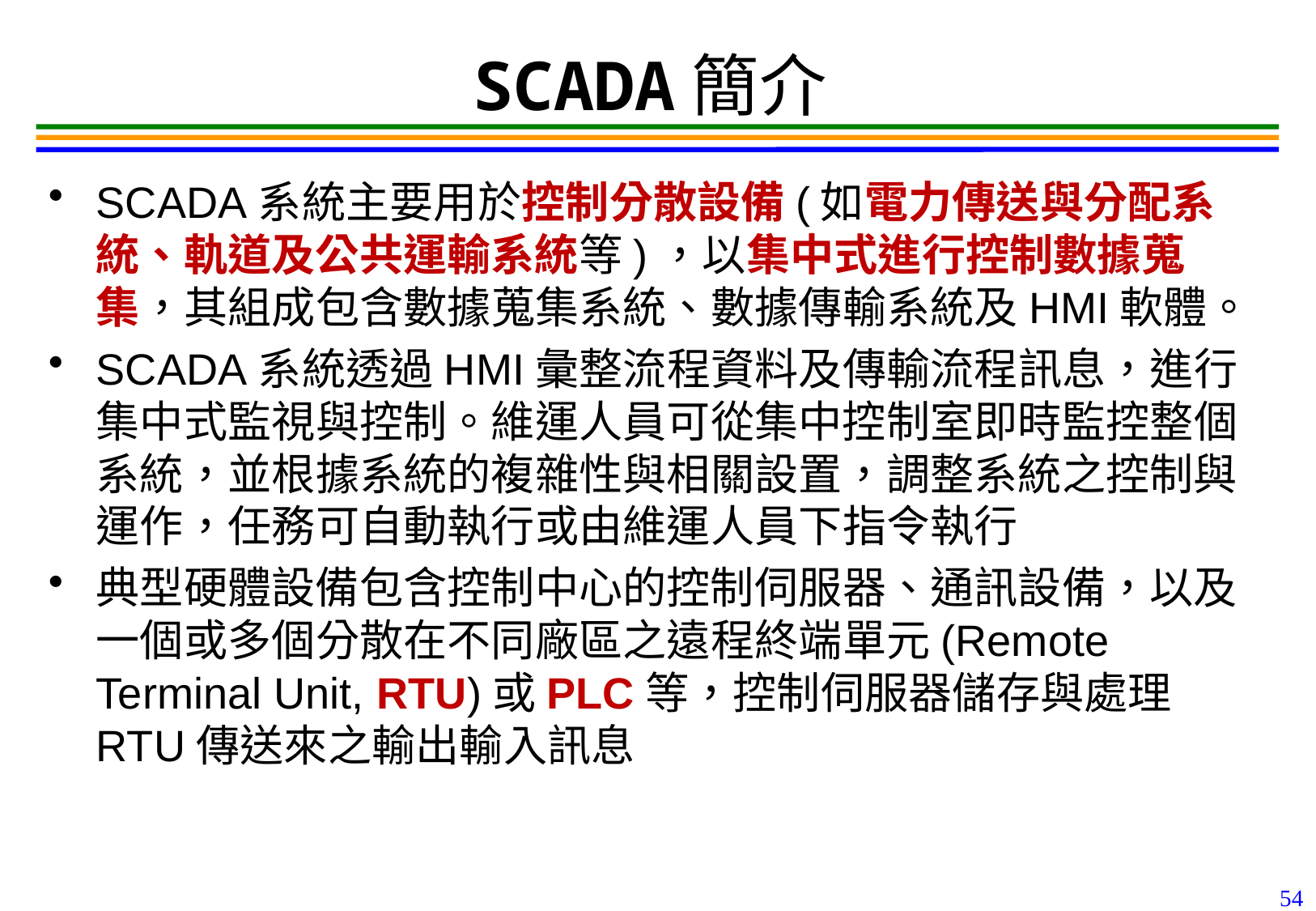

54
# SCADA簡介
SCADA系統主要用於控制分散設備(如電力傳送與分配系統、軌道及公共運輸系統等)，以集中式進行控制數據蒐集，其組成包含數據蒐集系統、數據傳輸系統及HMI軟體。
SCADA系統透過HMI彙整流程資料及傳輸流程訊息，進行集中式監視與控制。維運人員可從集中控制室即時監控整個系統，並根據系統的複雜性與相關設置，調整系統之控制與運作，任務可自動執行或由維運人員下指令執行
典型硬體設備包含控制中心的控制伺服器、通訊設備，以及一個或多個分散在不同廠區之遠程終端單元(Remote Terminal Unit, RTU)或PLC等，控制伺服器儲存與處理RTU傳送來之輸出輸入訊息